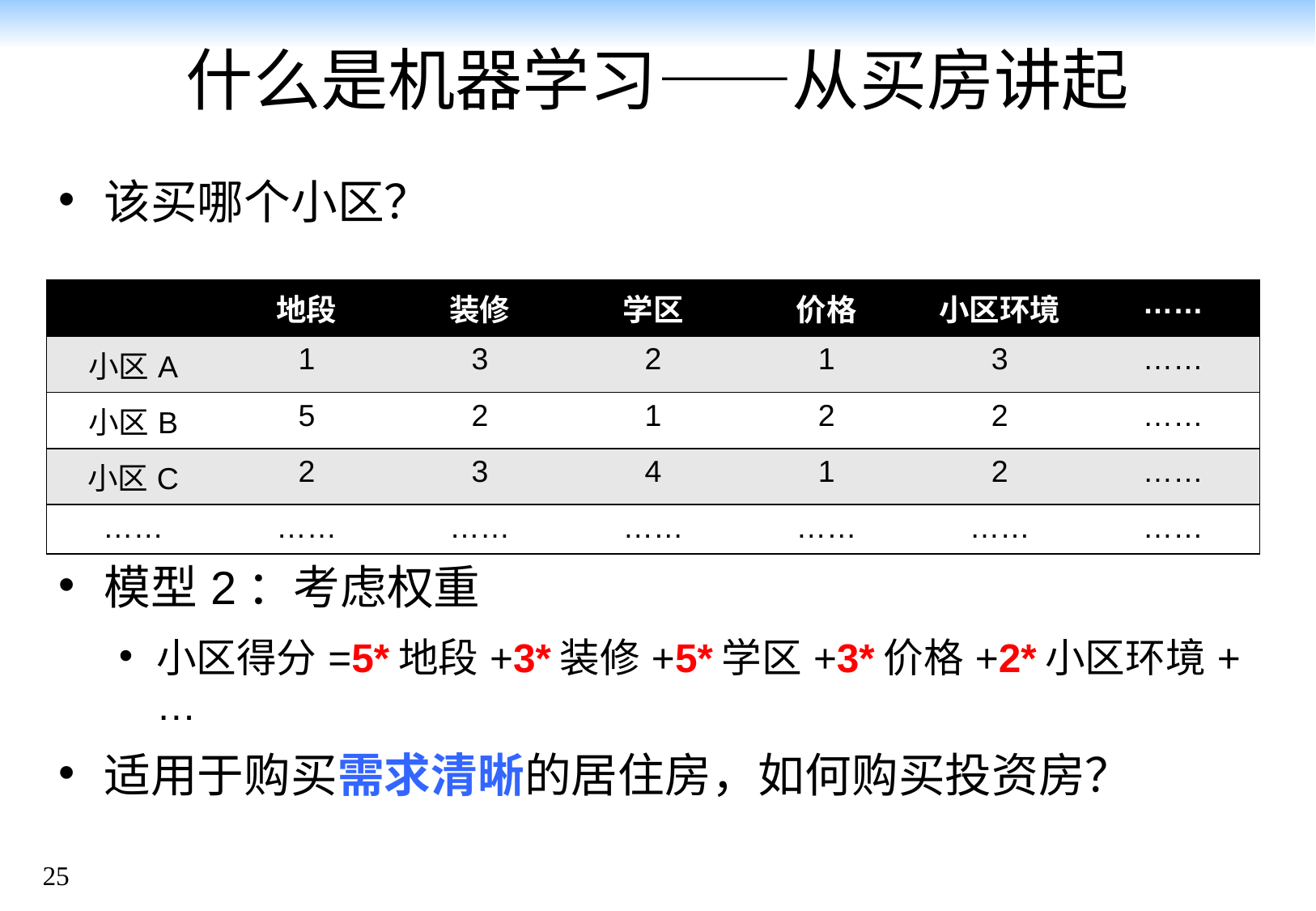

# 什么是机器学习——从买房讲起
该买哪个小区？

模型2：考虑权重
小区得分=5*地段+3*装修+5*学区+3*价格+2*小区环境+…
适用于购买需求清晰的居住房，如何购买投资房？
|  | 地段 | 装修 | 学区 | 价格 | 小区环境 | …… |
| --- | --- | --- | --- | --- | --- | --- |
| 小区A | 1 | 3 | 2 | 1 | 3 | …… |
| 小区B | 5 | 2 | 1 | 2 | 2 | …… |
| 小区C | 2 | 3 | 4 | 1 | 2 | …… |
| …… | …… | …… | …… | …… | …… | …… |